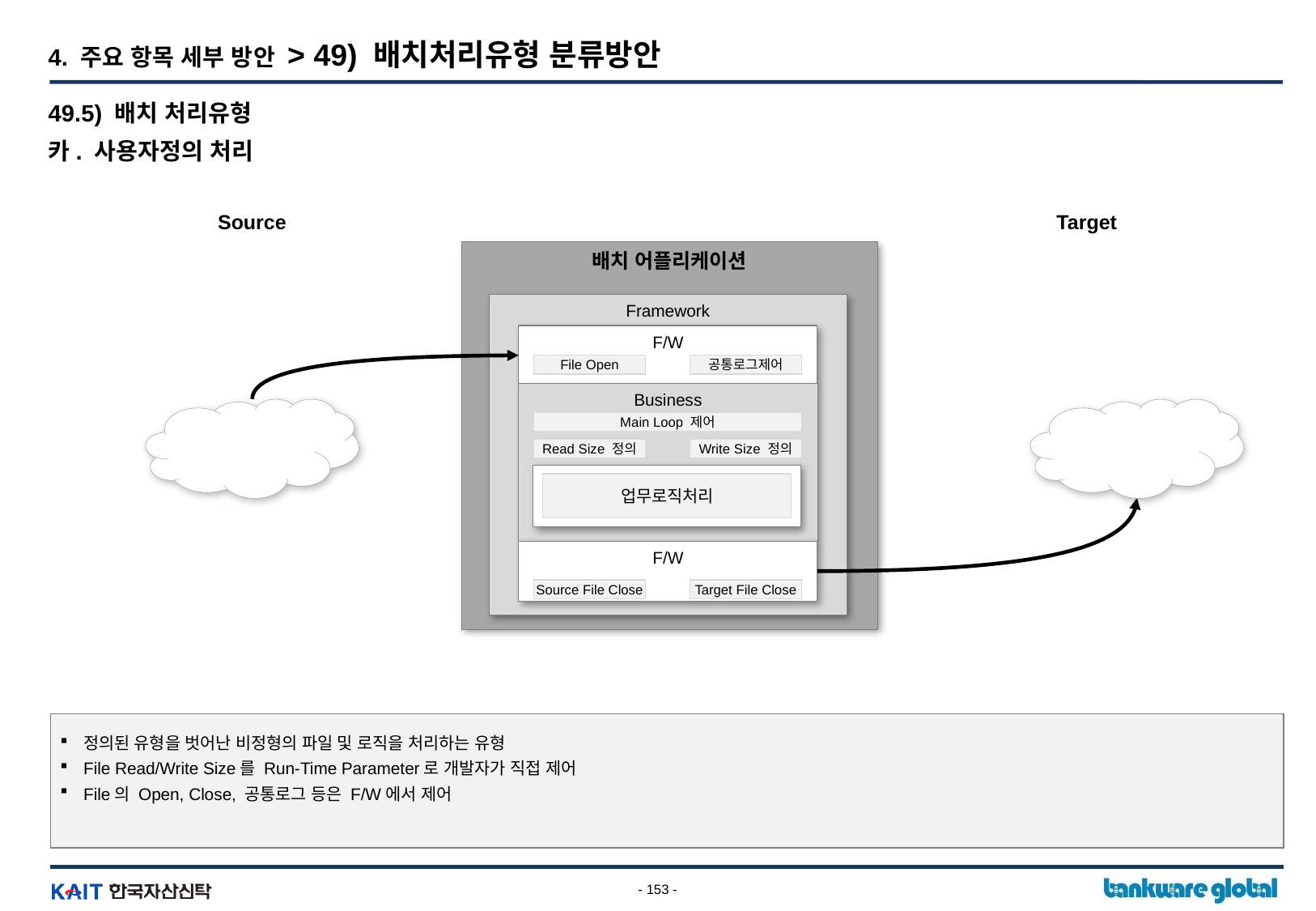

4. 주요 항목 세부 방안 > 49) 배치처리유형 분류방안
49.5) 배치 처리유형
카. 사용자정의 처리
Target
Source
배치 어플리케이션
Framework
F/W
File Open
공통로그제어
Business

Main Loop 제어
Read Size 정의
Write Size 정의

업무로직처리
F/W
Source File Close
Target File Close
정의된 유형을 벗어난 비정형의 파일 및 로직을 처리하는 유형
File Read/Write Size를 Run-Time Parameter로 개발자가 직접 제어
File의 Open, Close, 공통로그 등은 F/W에서 제어